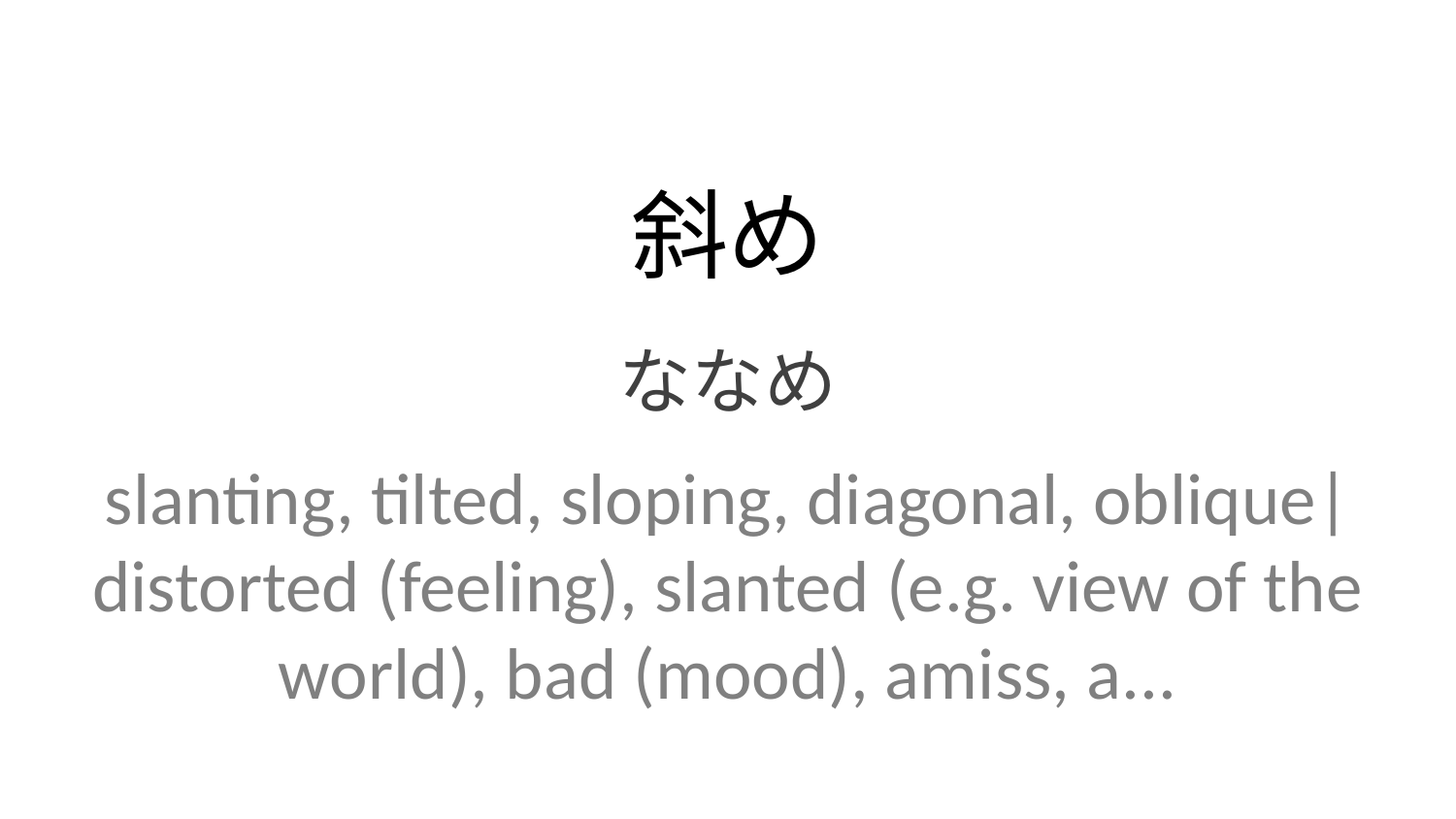

斜め

ななめ
slanting, tilted, sloping, diagonal, oblique| distorted (feeling), slanted (e.g. view of the world), bad (mood), amiss, a...